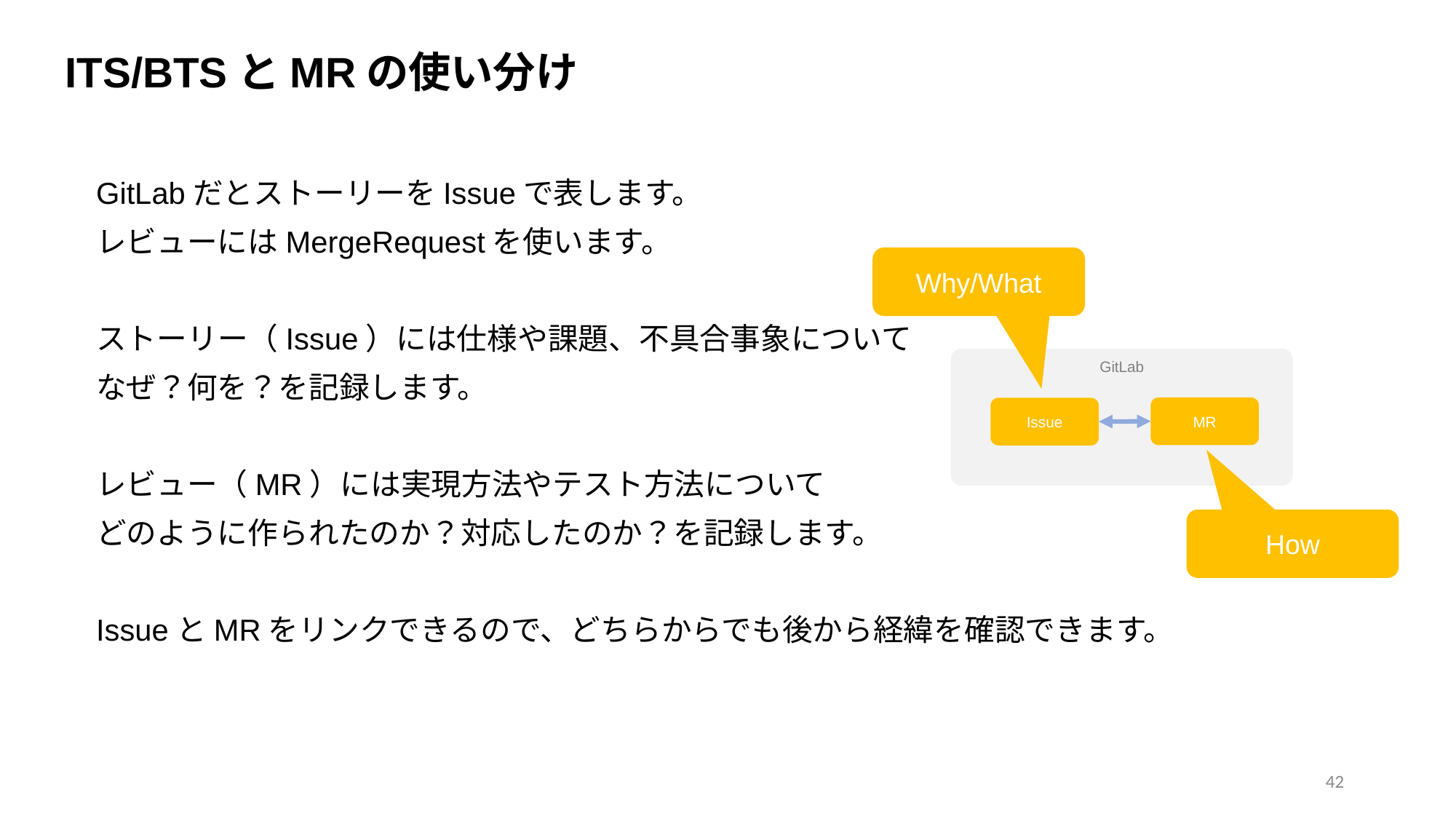

ITS/BTSとMRの使い分け
GitLabだとストーリーをIssueで表します。
レビューにはMergeRequestを使います。

ストーリー（Issue）には仕様や課題、不具合事象について
なぜ？何を？を記録します。

レビュー（MR）には実現方法やテスト方法について
どのように作られたのか？対応したのか？を記録します。

IssueとMRをリンクできるので、どちらからでも後から経緯を確認できます。

Why/What
GitLab
MR
Issue
How
42